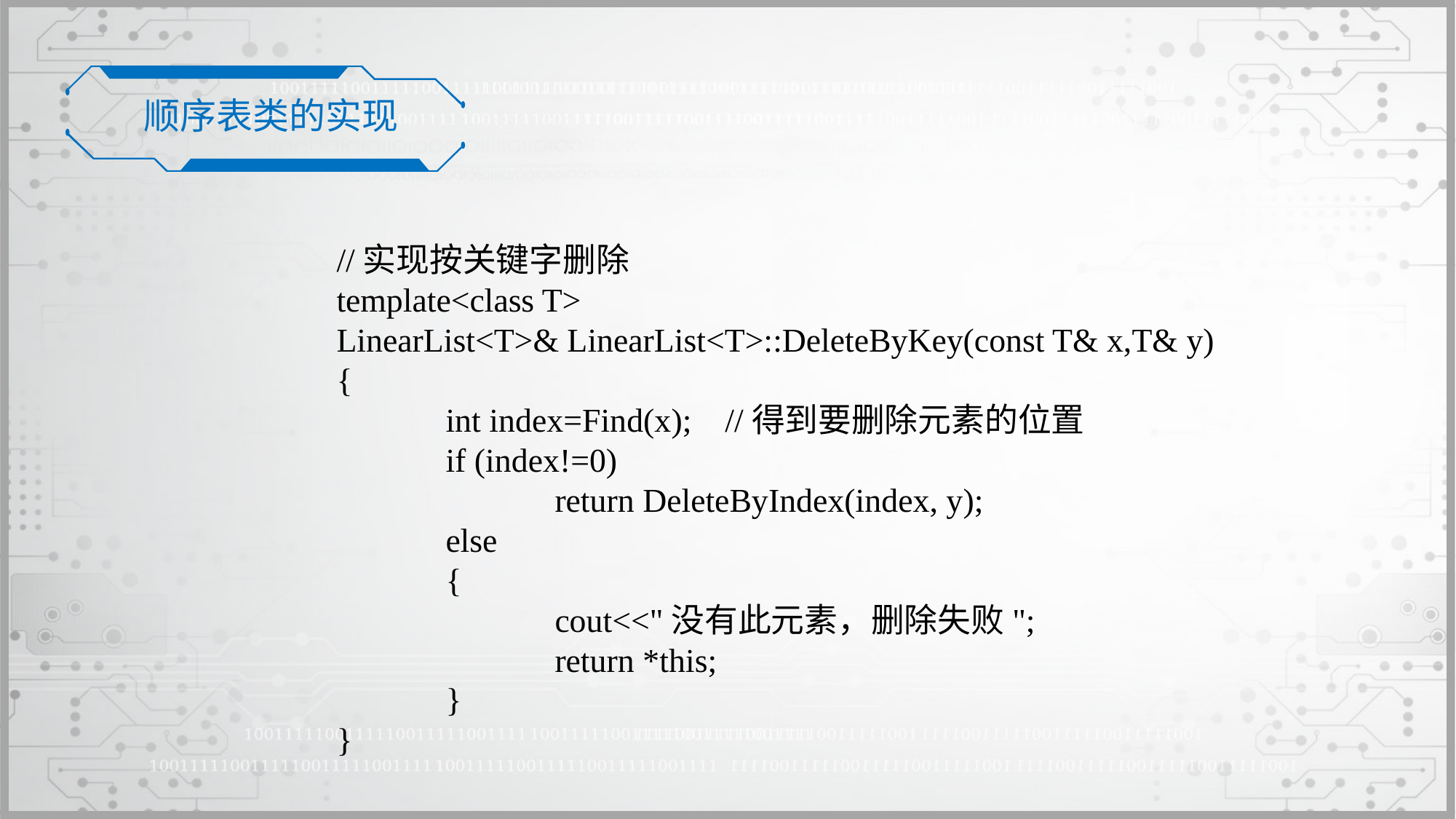

顺序表类的实现
//实现按关键字删除
template<class T>
LinearList<T>& LinearList<T>::DeleteByKey(const T& x,T& y)
{
	int index=Find(x);    //得到要删除元素的位置
	if (index!=0)
		return DeleteByIndex(index, y);
	else
	{
		cout<<"没有此元素，删除失败";
		return *this;
	}
}